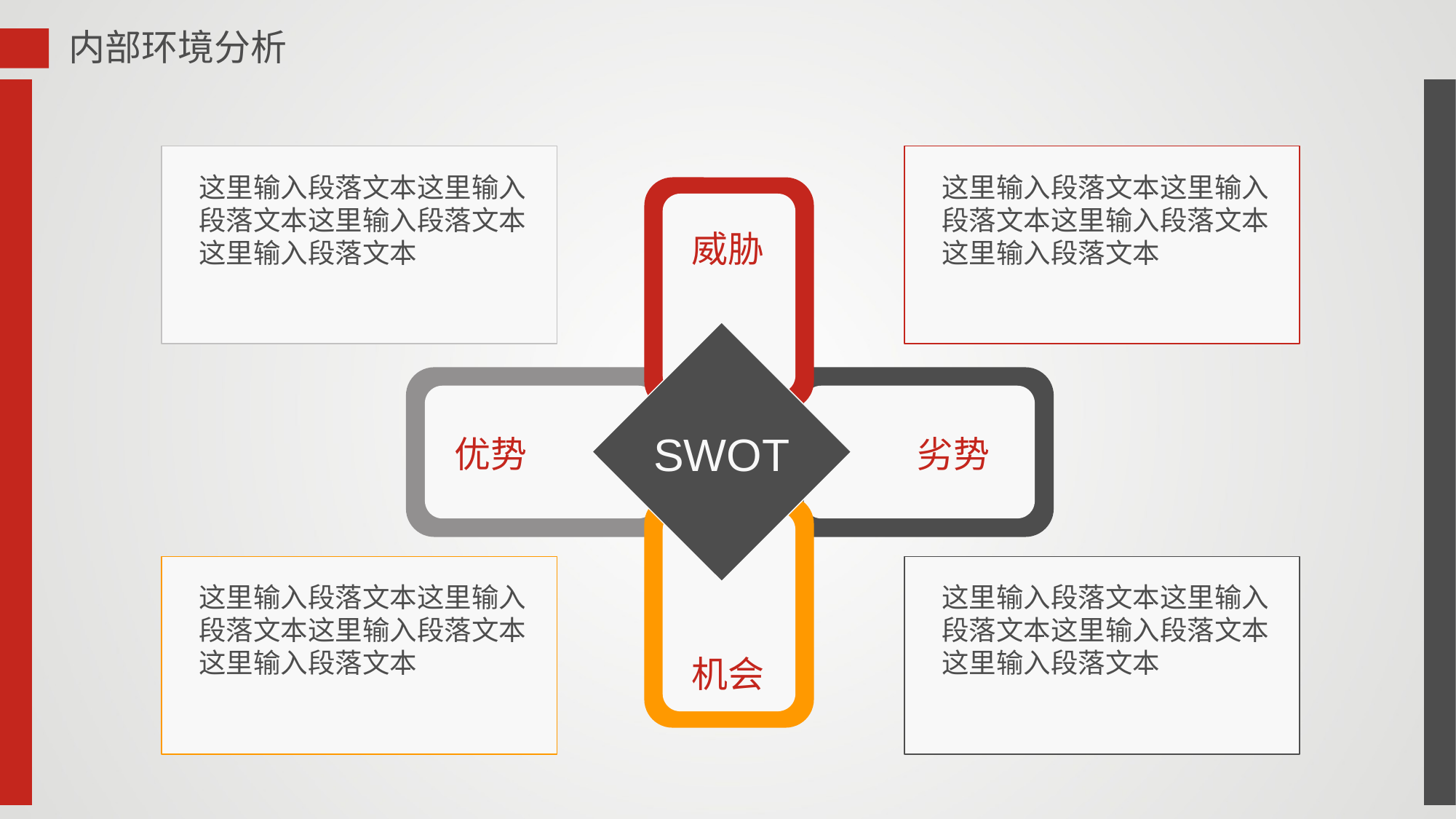

内部环境分析

这里输入段落文本这里输入段落文本这里输入段落文本这里输入段落文本

这里输入段落文本这里输入段落文本这里输入段落文本这里输入段落文本

威胁

SWOT
优势
劣势

这里输入段落文本这里输入段落文本这里输入段落文本这里输入段落文本

这里输入段落文本这里输入段落文本这里输入段落文本这里输入段落文本

机会